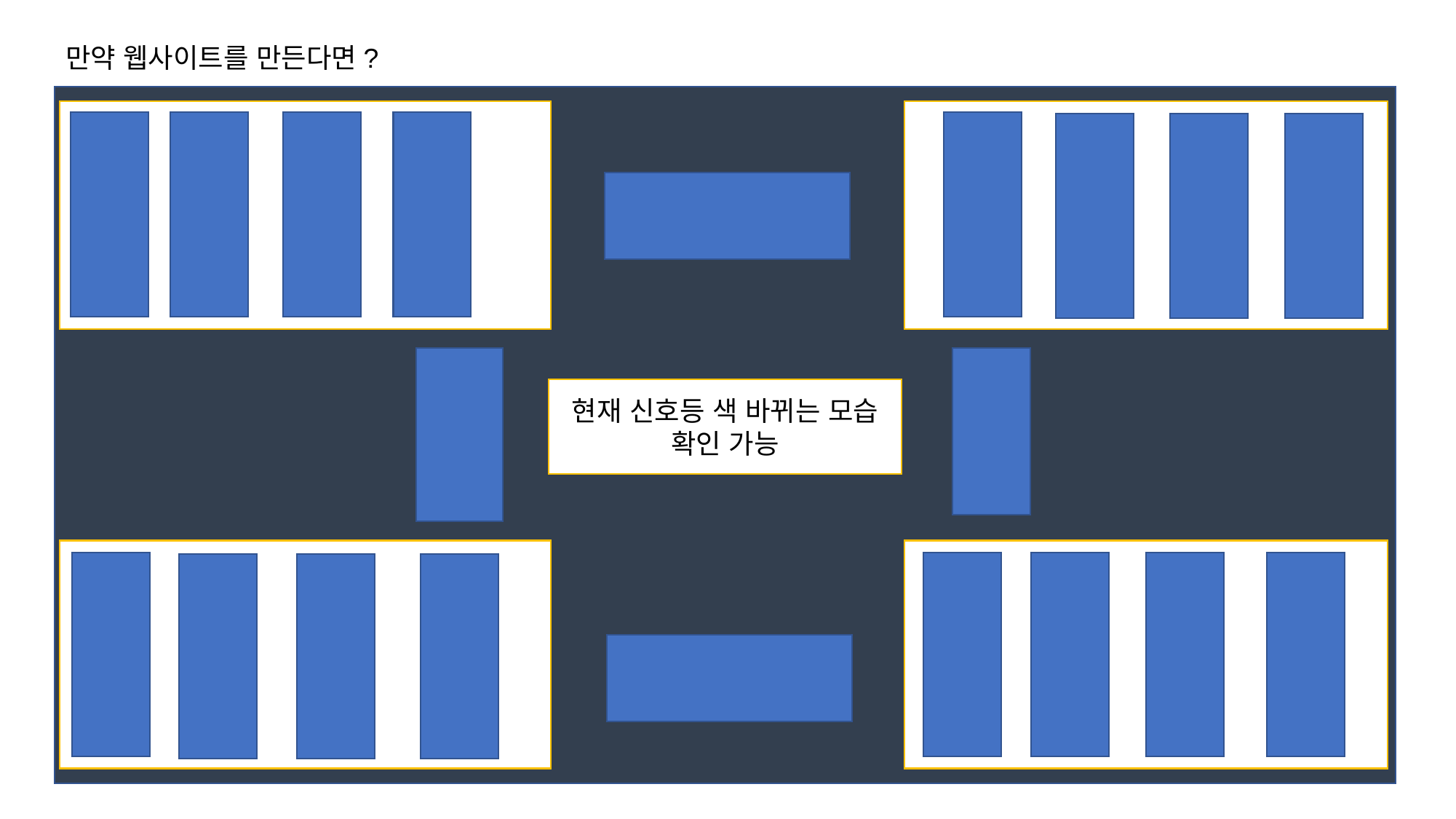

만약 웹사이트를 만든다면?

현재 신호등 색 바뀌는 모습 확인 가능